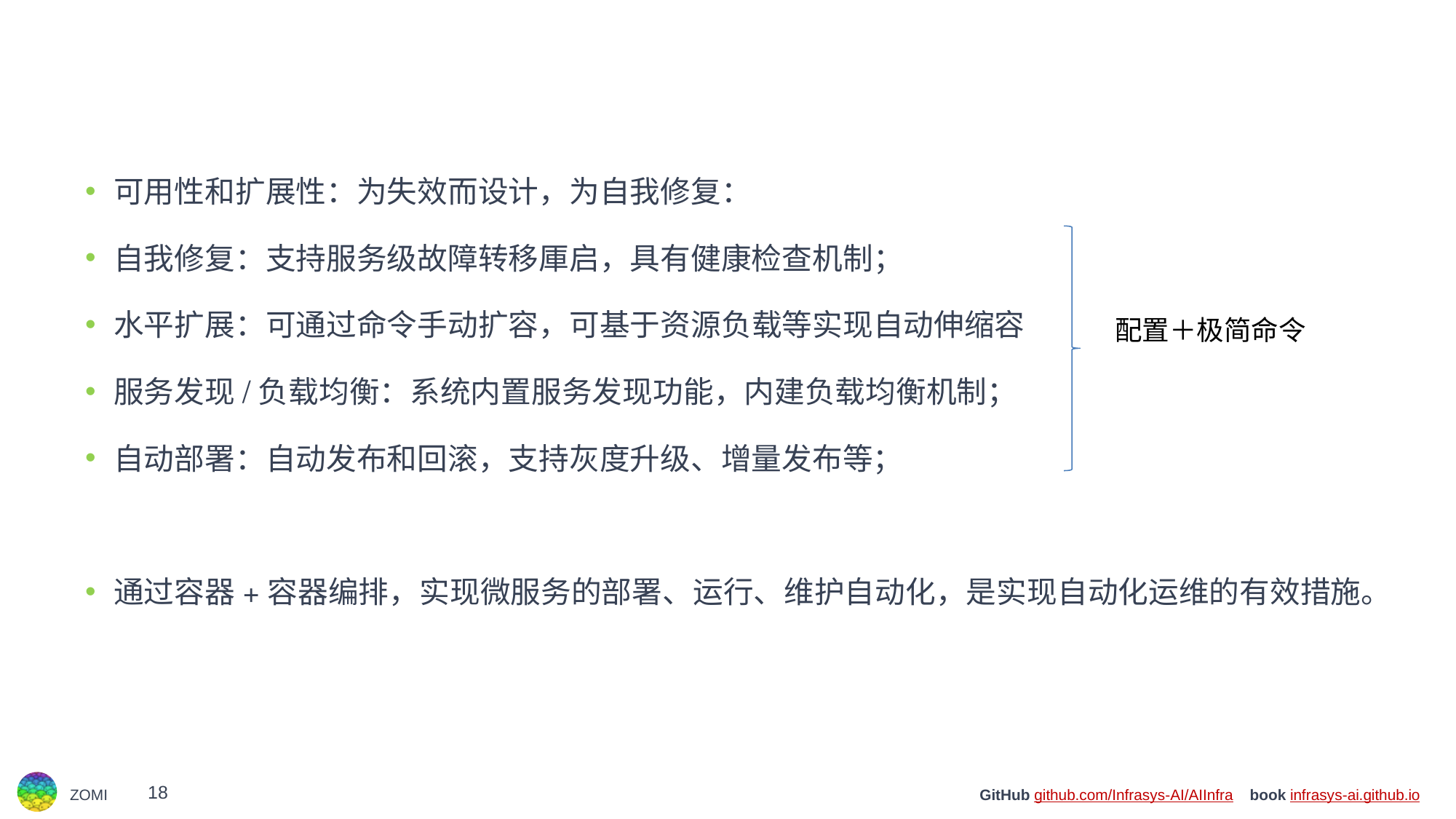

#
可用性和扩展性：为失效而设计，为自我修复：
自我修复：支持服务级故障转移厙启，具有健康检查机制；
水平扩展：可通过命令手动扩容，可基于资源负载等实现自动伸缩容
服务发现/负载均衡：系统内置服务发现功能，内建负载均衡机制；
自动部署：自动发布和回滚，支持灰度升级、增量发布等；

通过容器+容器编排，实现微服务的部署、运行、维护自动化，是实现自动化运维的有效措施。

配置＋极简命令